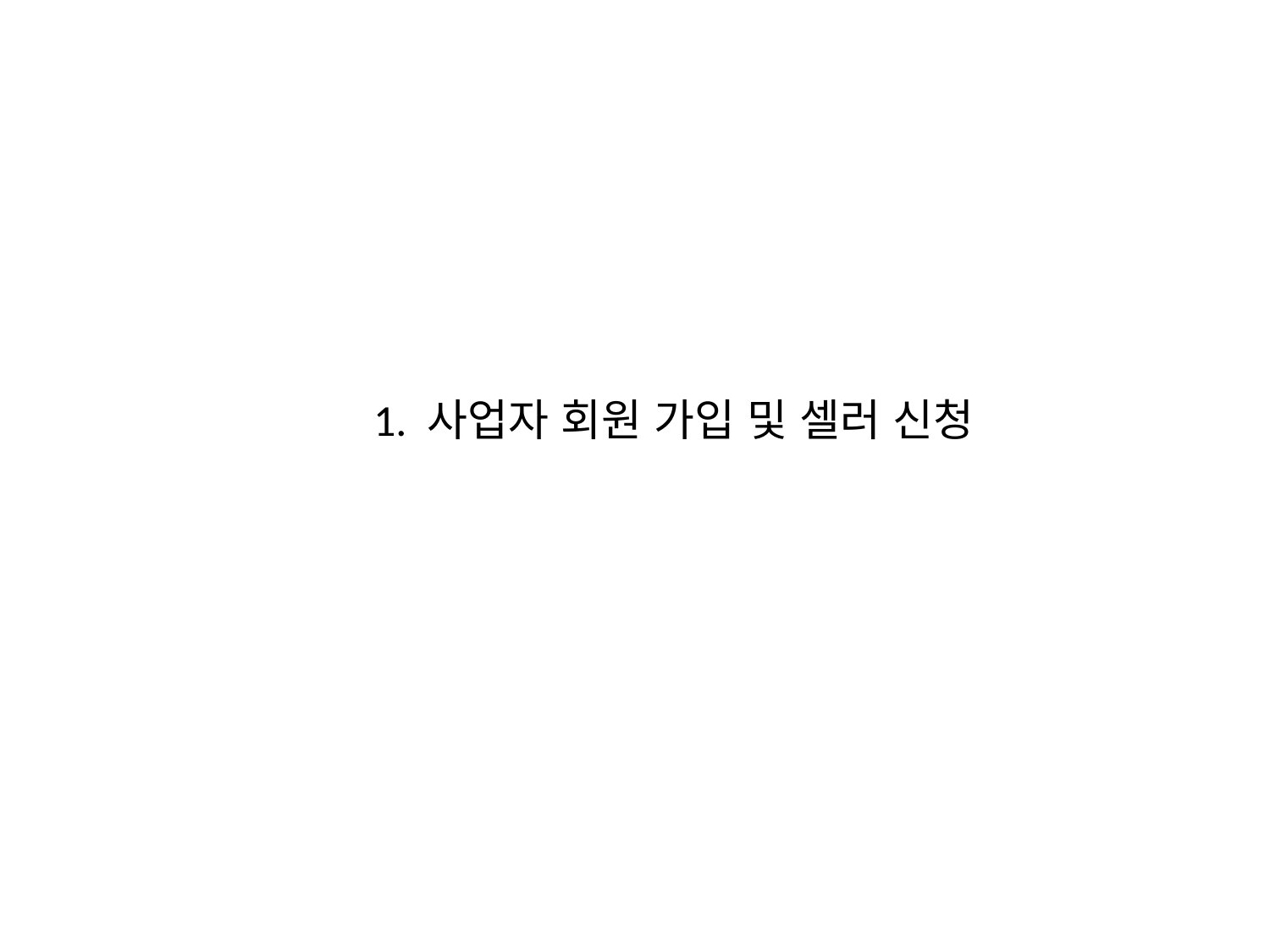

1. 사업자 회원 가입 및 셀러 신청